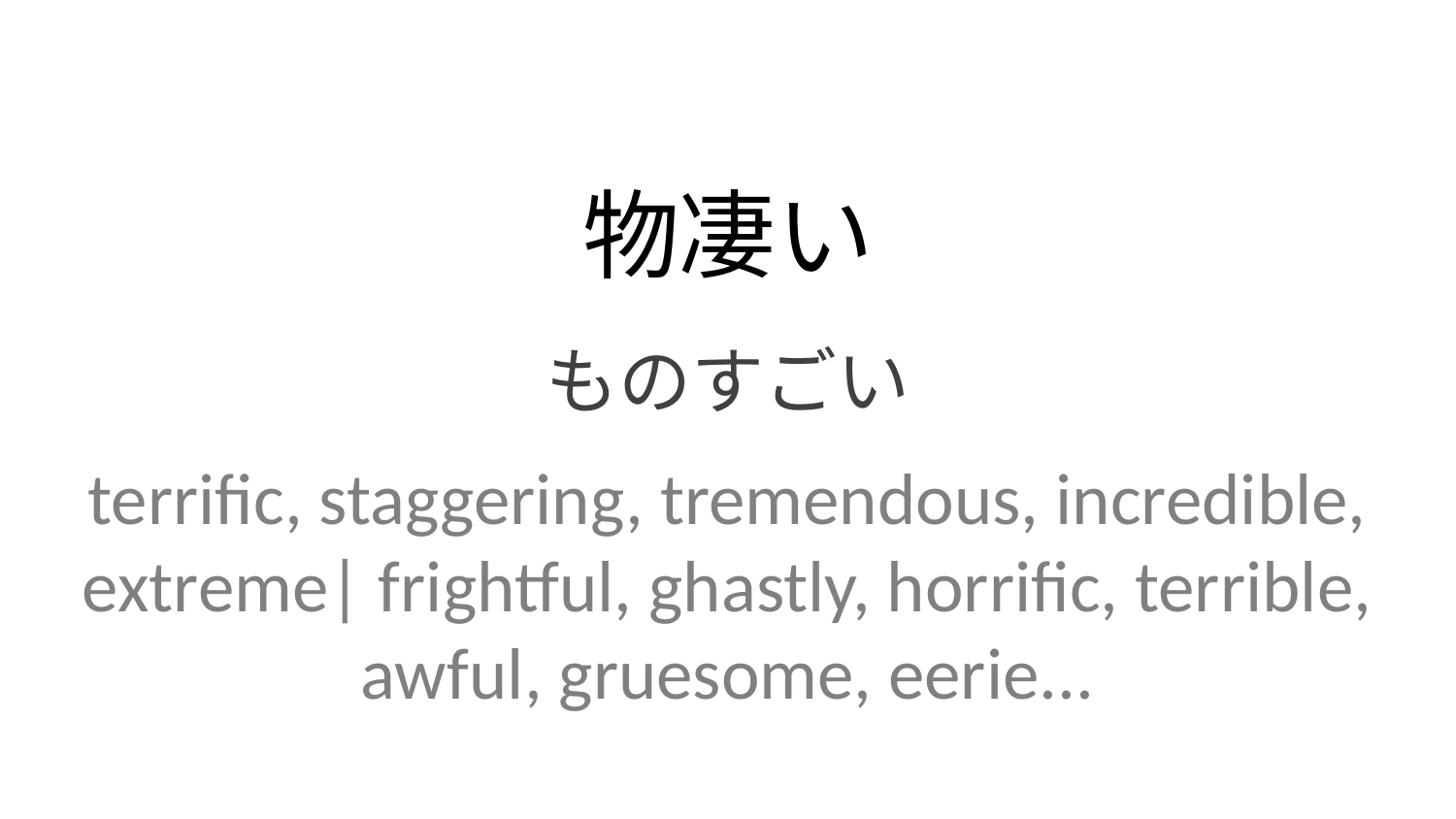

物凄い

ものすごい
terrific, staggering, tremendous, incredible, extreme| frightful, ghastly, horrific, terrible, awful, gruesome, eerie...